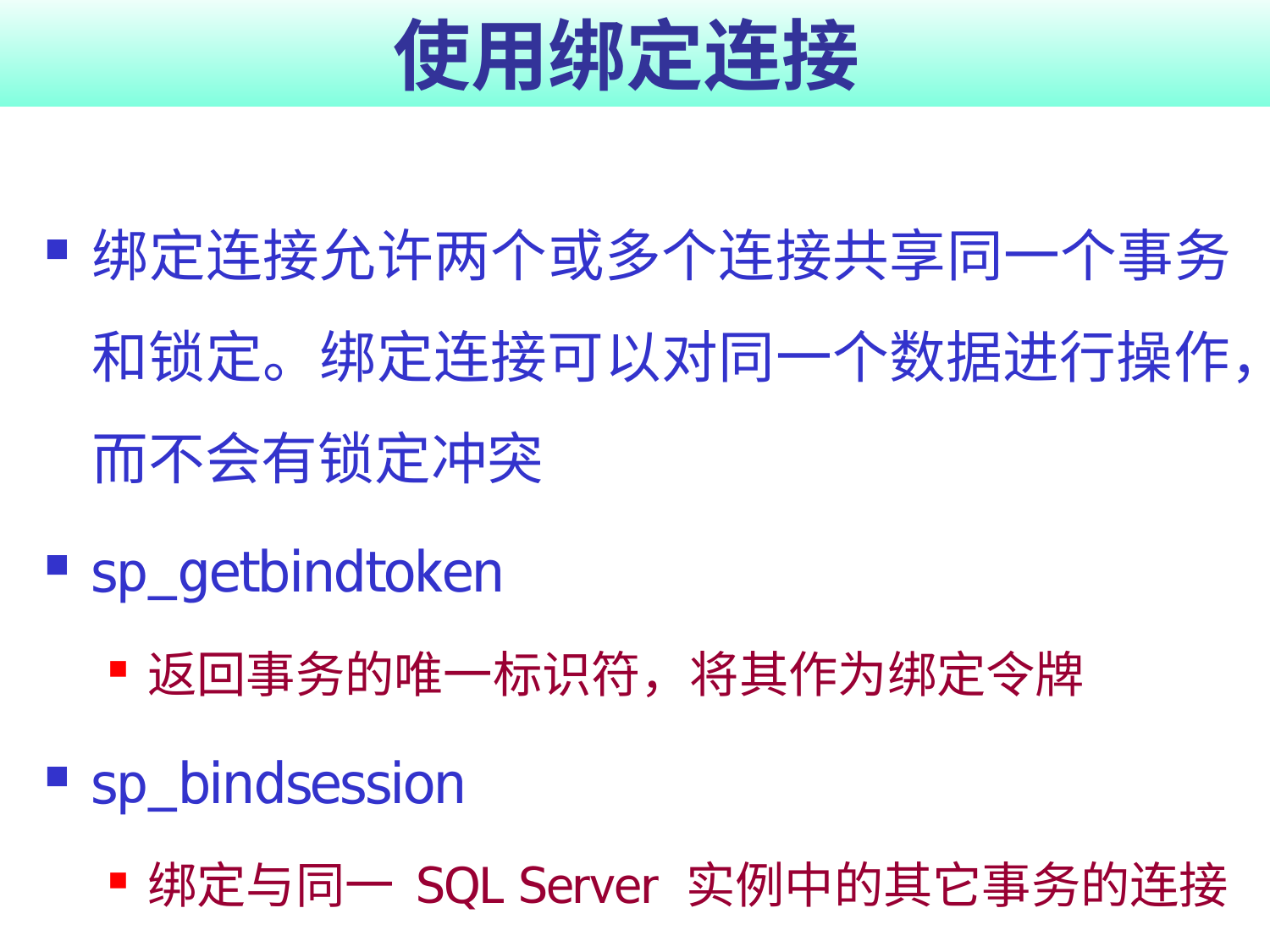

# 使用绑定连接
绑定连接允许两个或多个连接共享同一个事务和锁定。绑定连接可以对同一个数据进行操作，而不会有锁定冲突
sp_getbindtoken
返回事务的唯一标识符，将其作为绑定令牌
sp_bindsession
绑定与同一 SQL Server 实例中的其它事务的连接